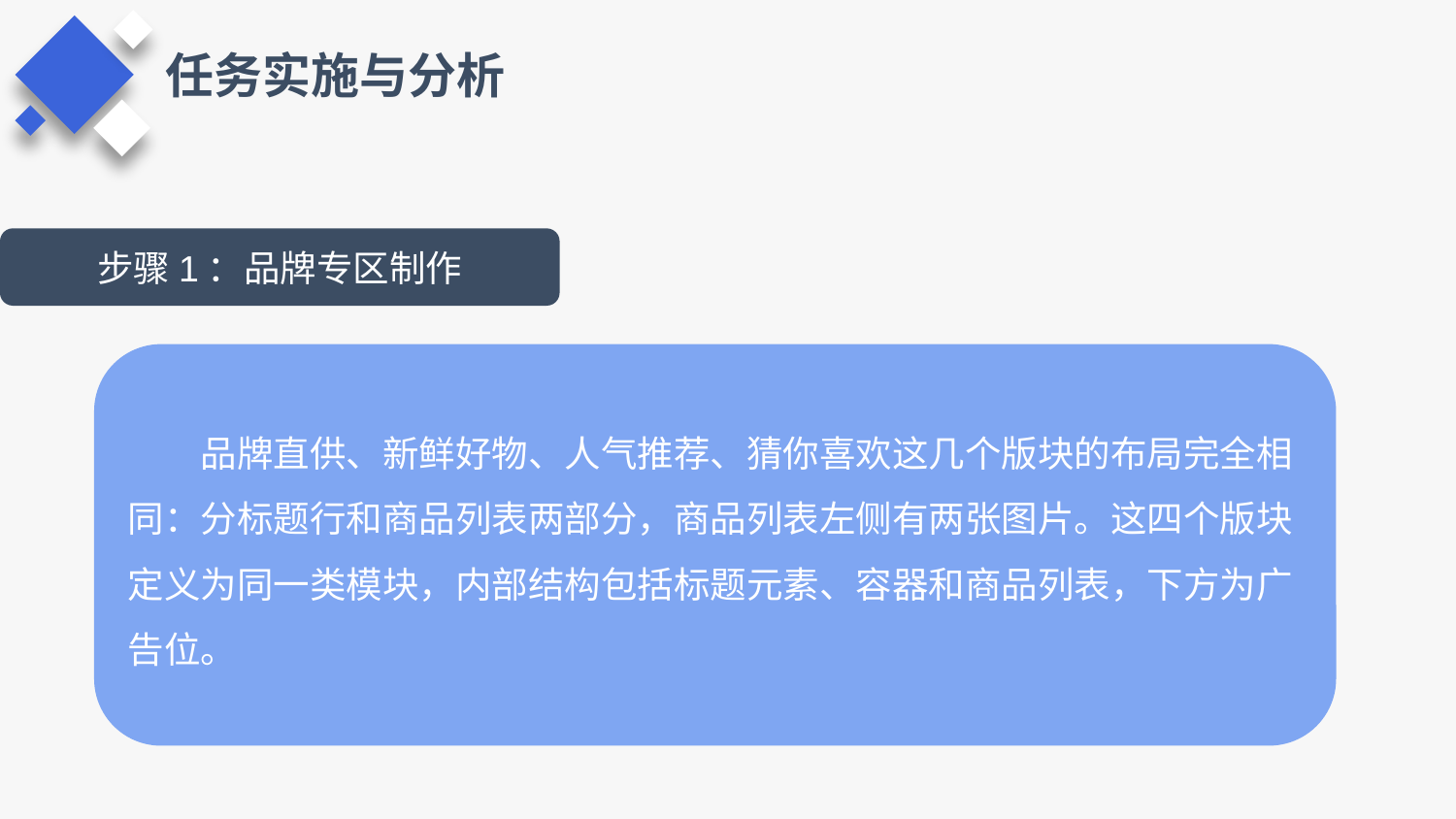

任务实施与分析

步骤1：品牌专区制作
品牌直供、新鲜好物、人气推荐、猜你喜欢这几个版块的布局完全相同：分标题行和商品列表两部分，商品列表左侧有两张图片。这四个版块定义为同一类模块，内部结构包括标题元素、容器和商品列表，下方为广告位。